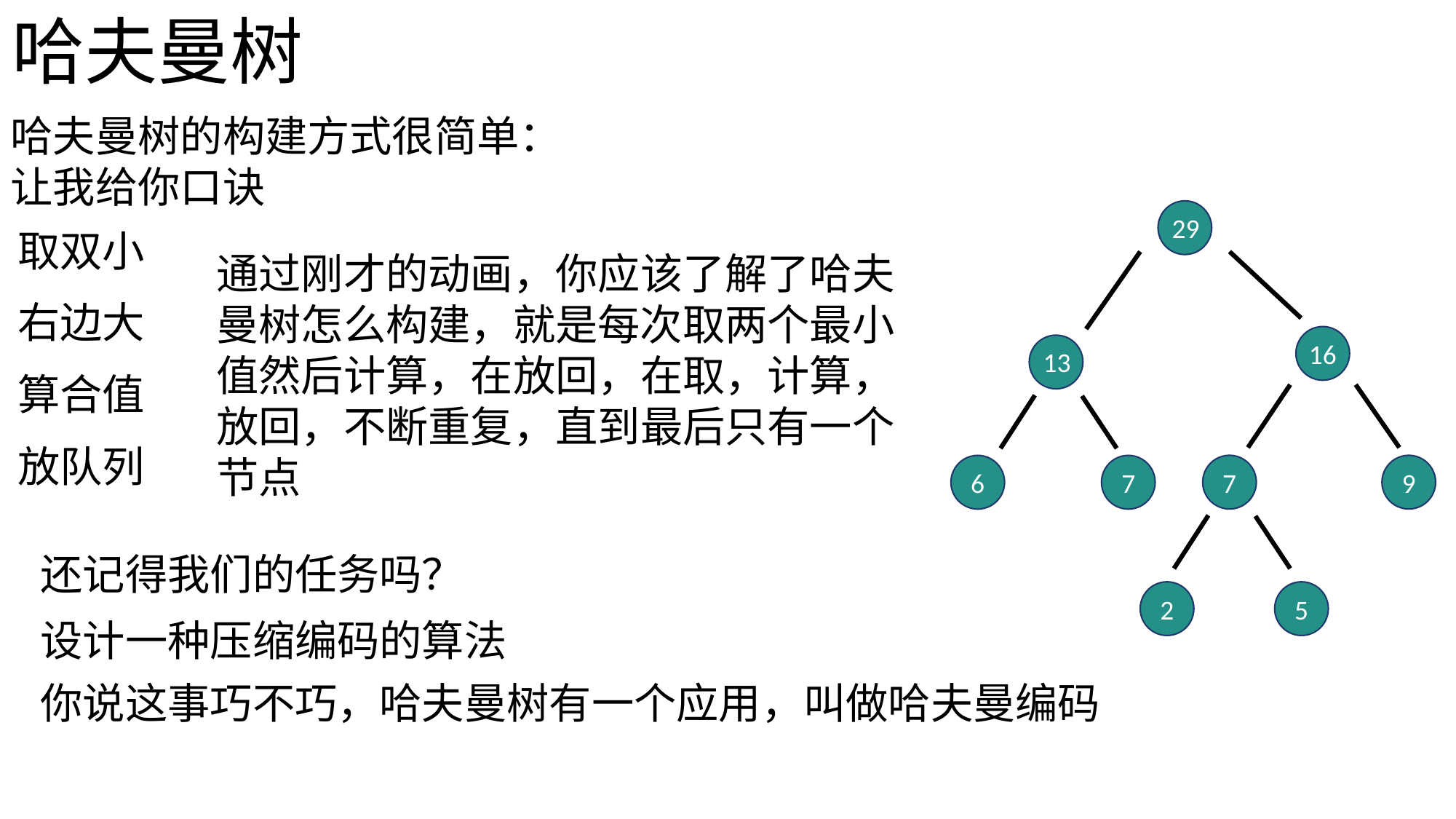

哈夫曼树
哈夫曼树的构建方式很简单：让我给你口诀

29
取双小
通过刚才的动画，你应该了解了哈夫曼树怎么构建，就是每次取两个最小值然后计算，在放回，在取，计算，放回，不断重复，直到最后只有一个节点
右边大

16

13
算合值
放队列
7
9
6
7
还记得我们的任务吗？
2
5
设计一种压缩编码的算法
你说这事巧不巧，哈夫曼树有一个应用，叫做哈夫曼编码